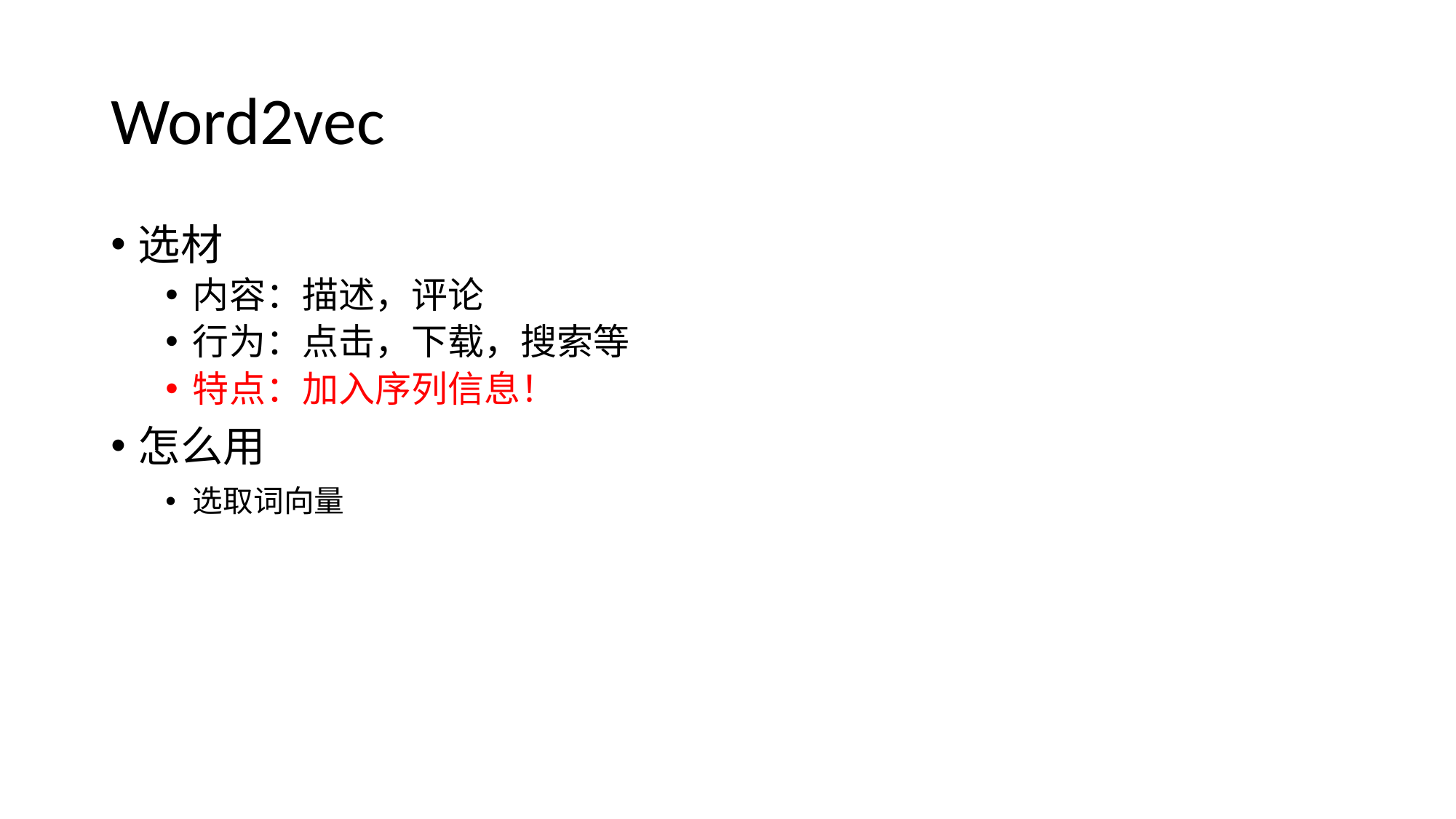

# Word2vec
选材
内容：描述，评论
行为：点击，下载，搜索等
特点：加入序列信息！
怎么用
选取词向量